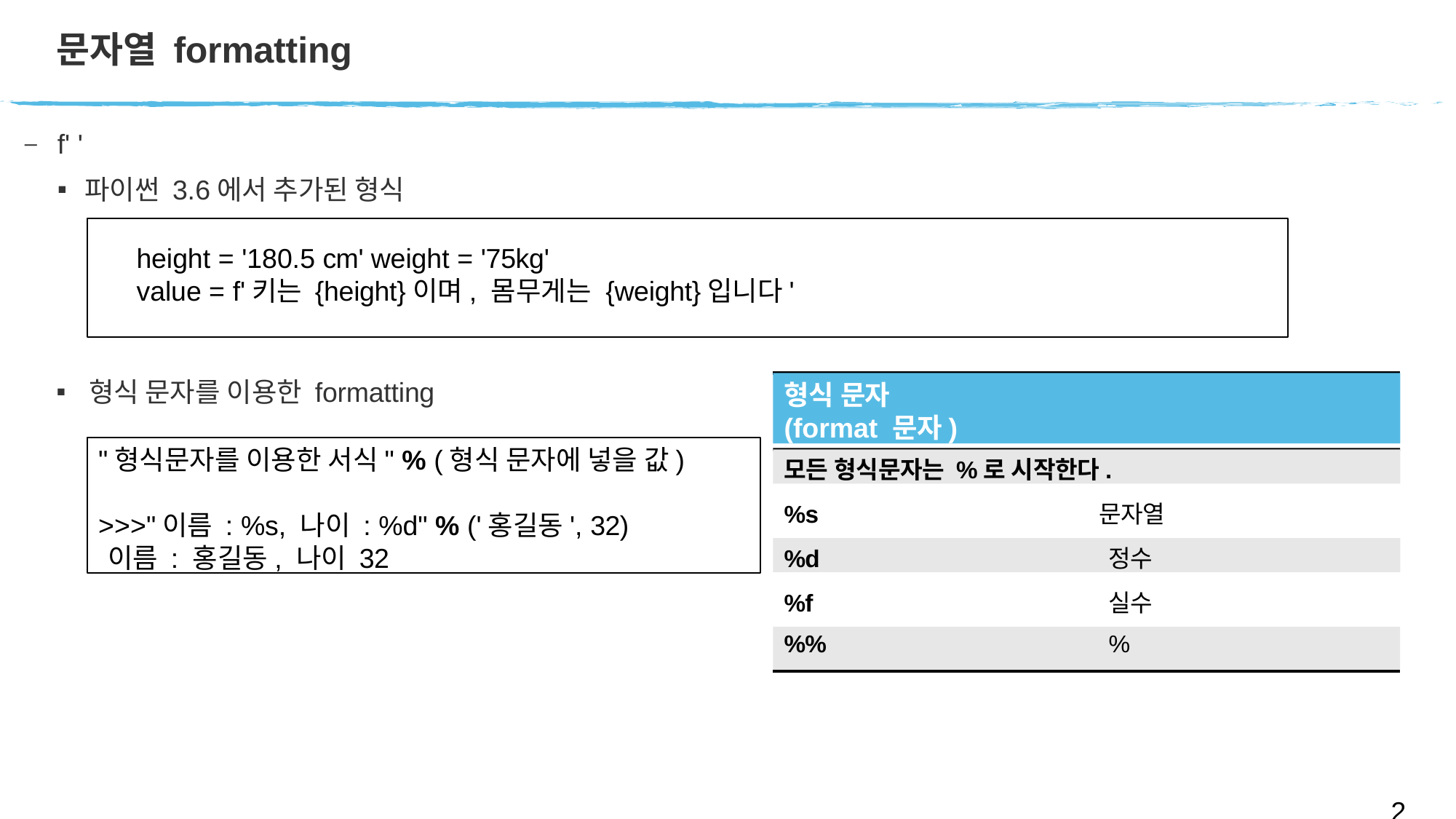

# 문자열 formatting
f' '
파이썬 3.6에서 추가된 형식

height = '180.5 cm' weight = '75kg'
value = f'키는 {height}이며, 몸무게는 {weight}입니다'

형식 문자
(format 문자)
형식 문자를 이용한 formatting
"형식문자를 이용한 서식" % (형식 문자에 넣을 값)
>>>"이름 : %s, 나이 : %d" % ('홍길동', 32)
이름 : 홍길동, 나이 32

모든 형식문자는 %로 시작한다.
%s	문자열
%d	정수
%f	실수
%%	%

22